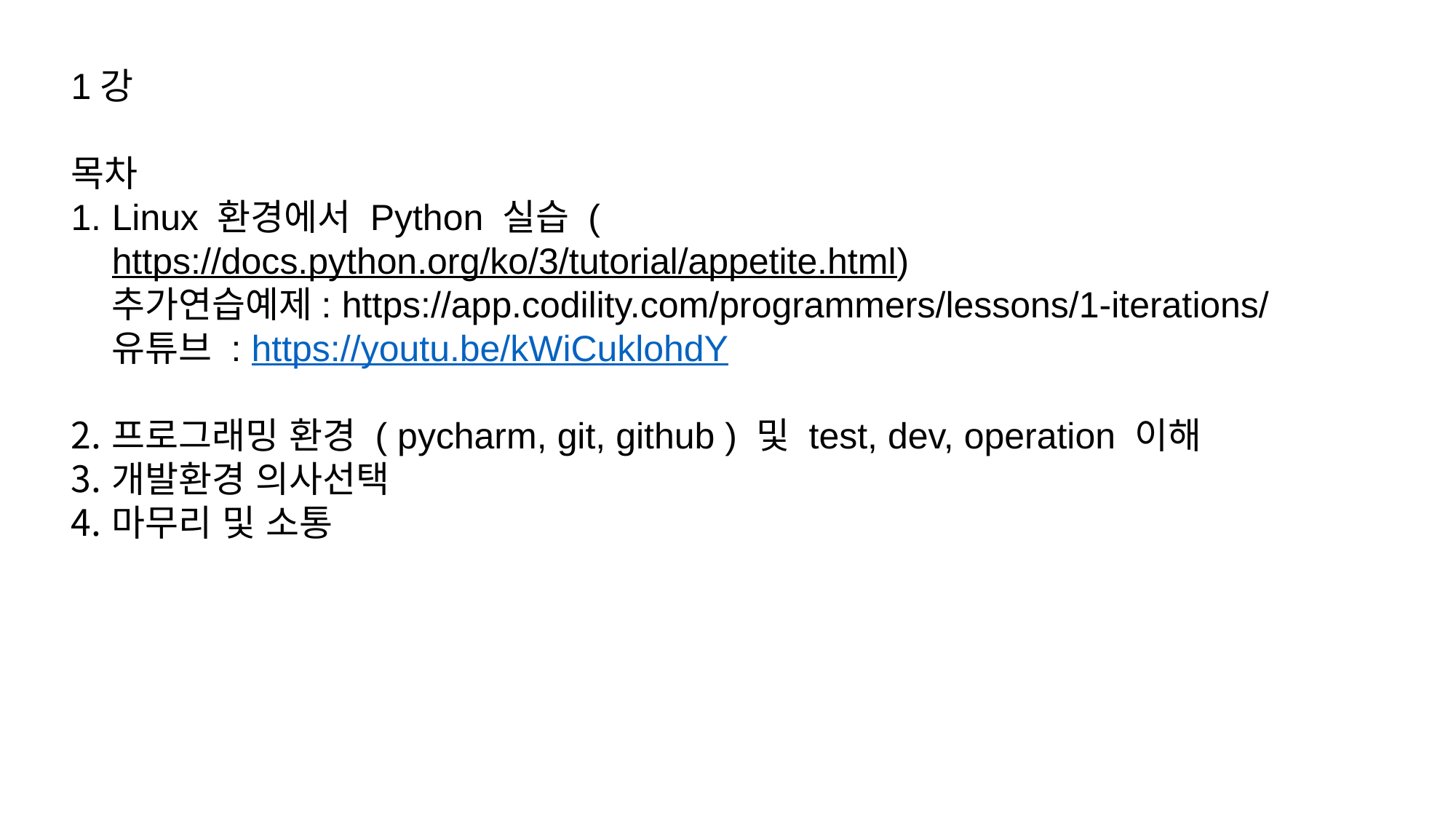

1강

목차
Linux 환경에서 Python 실습 (https://docs.python.org/ko/3/tutorial/appetite.html)
추가연습예제: https://app.codility.com/programmers/lessons/1-iterations/
유튜브 : https://youtu.be/kWiCuklohdY

프로그래밍 환경 ( pycharm, git, github ) 및 test, dev, operation 이해
개발환경 의사선택
마무리 및 소통